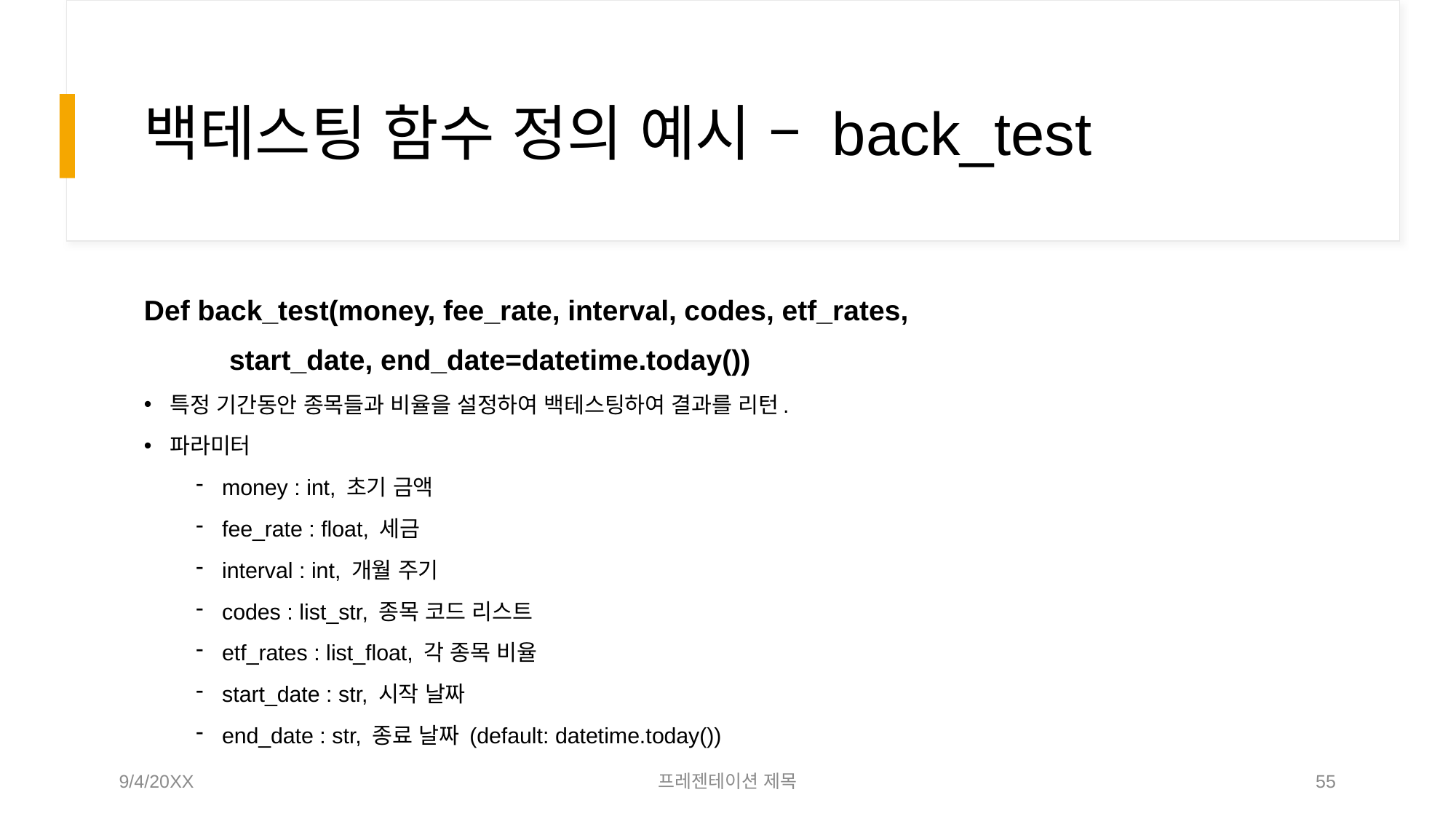

# 백테스팅 함수 정의 예시 – back_test
Def back_test(money, fee_rate, interval, codes, etf_rates,
	start_date, end_date=datetime.today())
특정 기간동안 종목들과 비율을 설정하여 백테스팅하여 결과를 리턴.
파라미터
money : int, 초기 금액
fee_rate : float, 세금
interval : int, 개월 주기
codes : list_str, 종목 코드 리스트
etf_rates : list_float, 각 종목 비율
start_date : str, 시작 날짜
end_date : str, 종료 날짜 (default: datetime.today())
9/4/20XX
프레젠테이션 제목
55